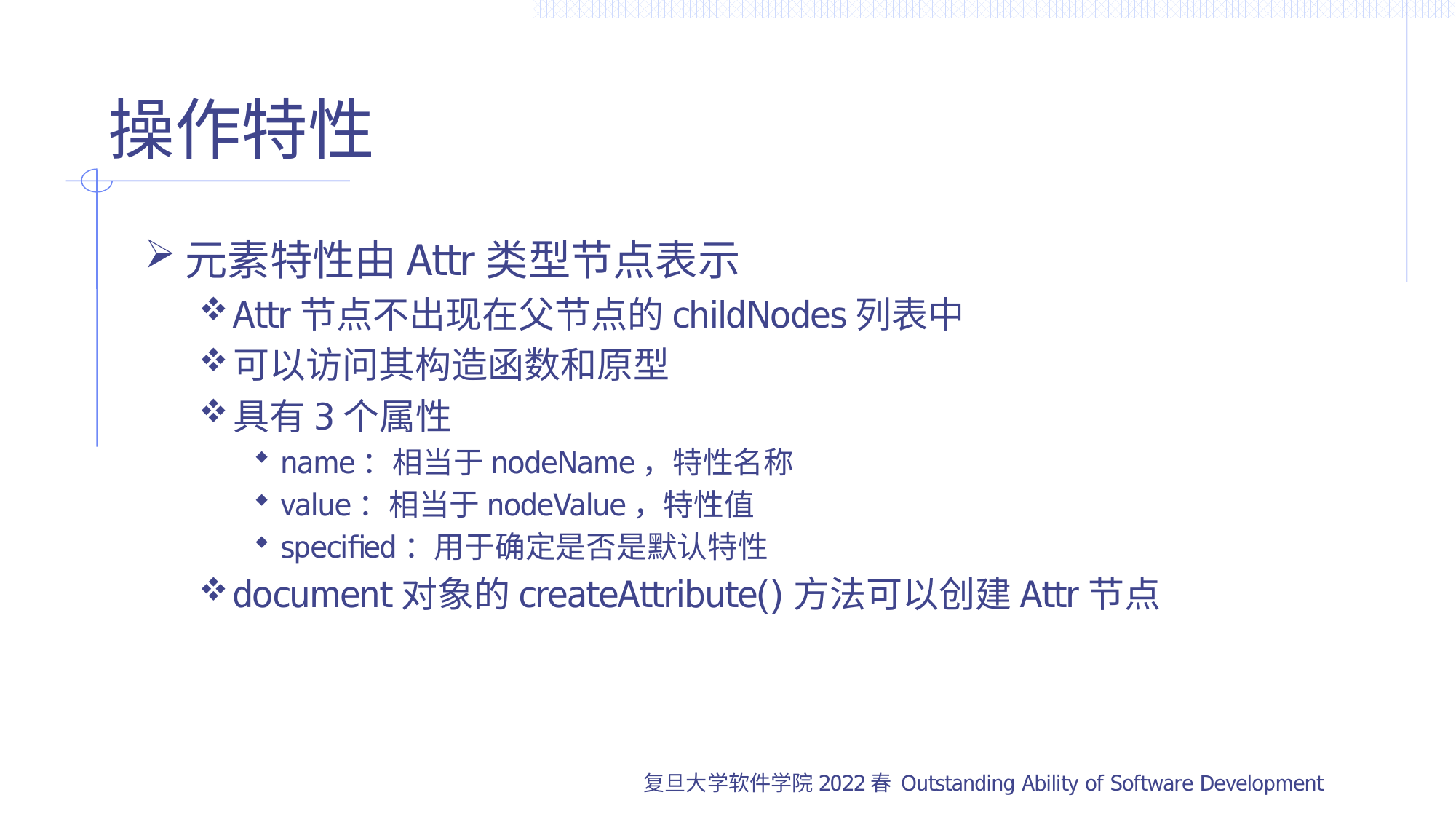

# 操作特性
元素特性由Attr类型节点表示
Attr节点不出现在父节点的childNodes列表中
可以访问其构造函数和原型
具有3个属性
name：相当于nodeName，特性名称
value：相当于nodeValue，特性值
specified：用于确定是否是默认特性
document对象的createAttribute()方法可以创建Attr节点